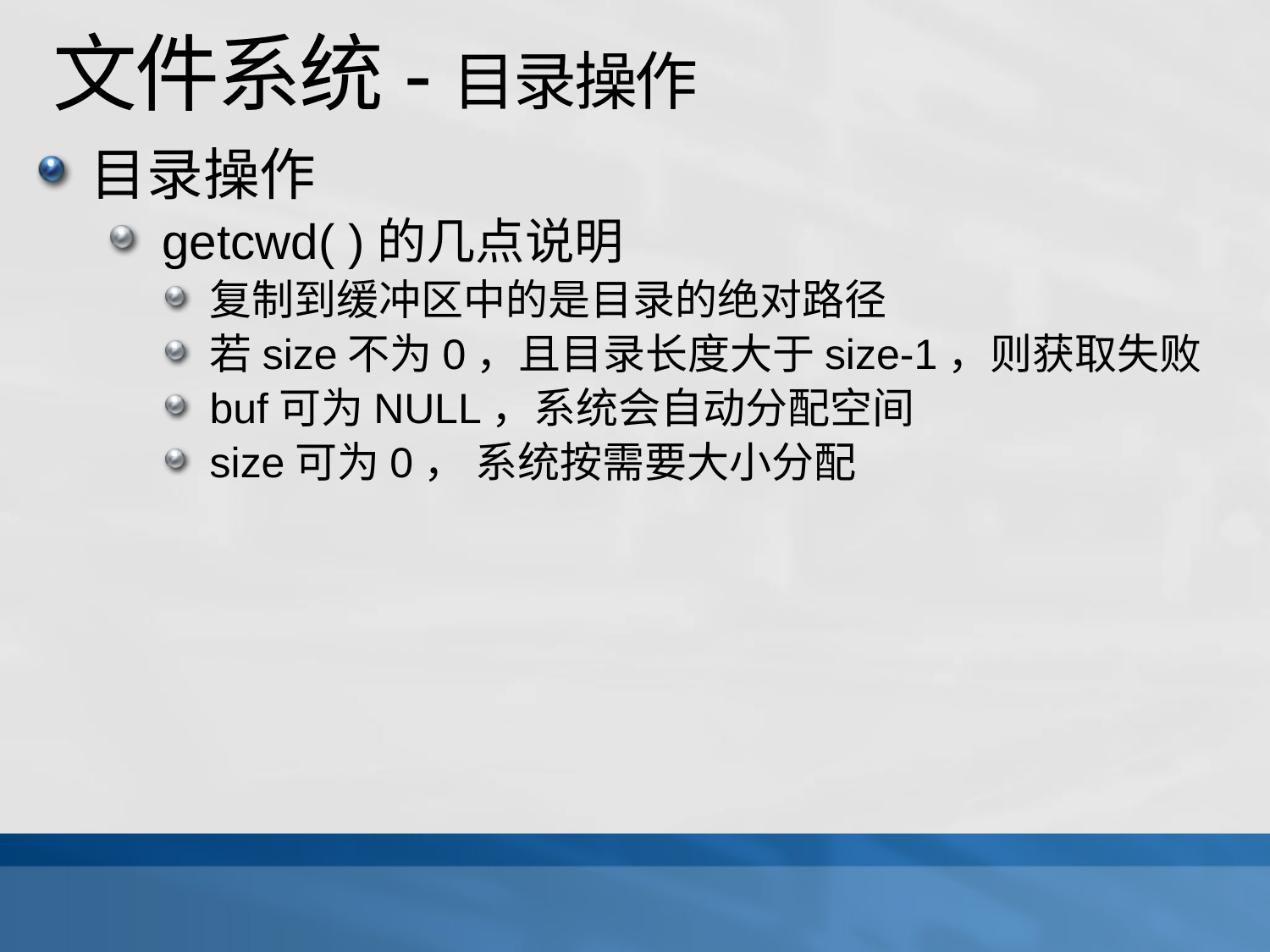

# 文件系统-目录操作
目录操作
getcwd( )的几点说明
复制到缓冲区中的是目录的绝对路径
若size不为0，且目录长度大于size-1，则获取失败
buf可为NULL，系统会自动分配空间
size可为0， 系统按需要大小分配